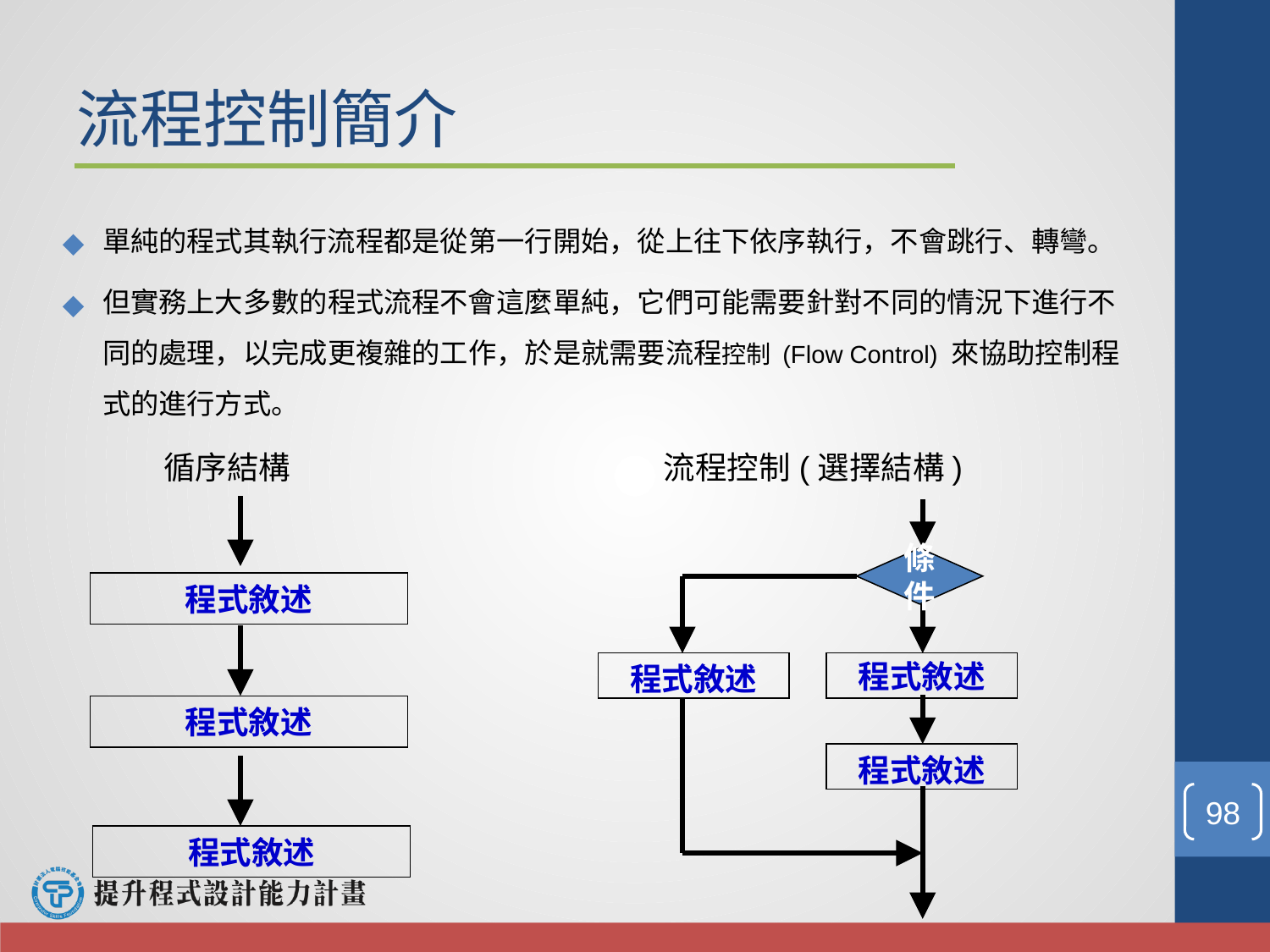

# 流程控制簡介
單純的程式其執行流程都是從第一行開始，從上往下依序執行，不會跳行、轉彎。
但實務上大多數的程式流程不會這麼單純，它們可能需要針對不同的情況下進行不同的處理，以完成更複雜的工作，於是就需要流程控制 (Flow Control) 來協助控制程式的進行方式。

        循序結構                                                    流程控制(選擇結構)

程式敘述
程式敘述
程式敘述
條件
程式敘述
程式敘述
程式敘述

98